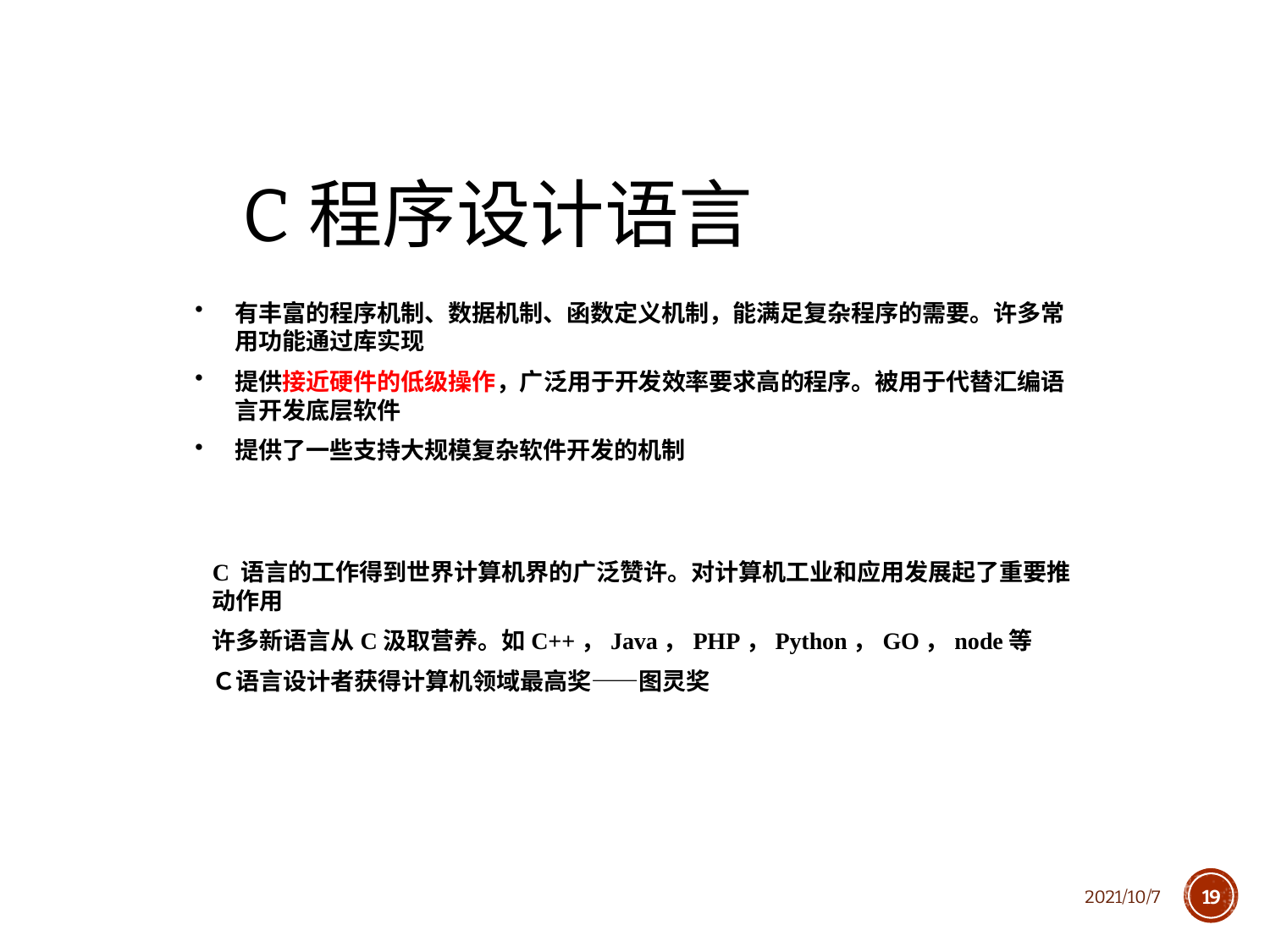

# C程序设计语言

有丰富的程序机制、数据机制、函数定义机制，能满足复杂程序的需要。许多常用功能通过库实现
提供接近硬件的低级操作，广泛用于开发效率要求高的程序。被用于代替汇编语言开发底层软件
提供了一些支持大规模复杂软件开发的机制
C 语言的工作得到世界计算机界的广泛赞许。对计算机工业和应用发展起了重要推动作用
许多新语言从C汲取营养。如C++，Java，PHP，Python，GO，node等
Ｃ语言设计者获得计算机领域最高奖——图灵奖
2021/10/7
19